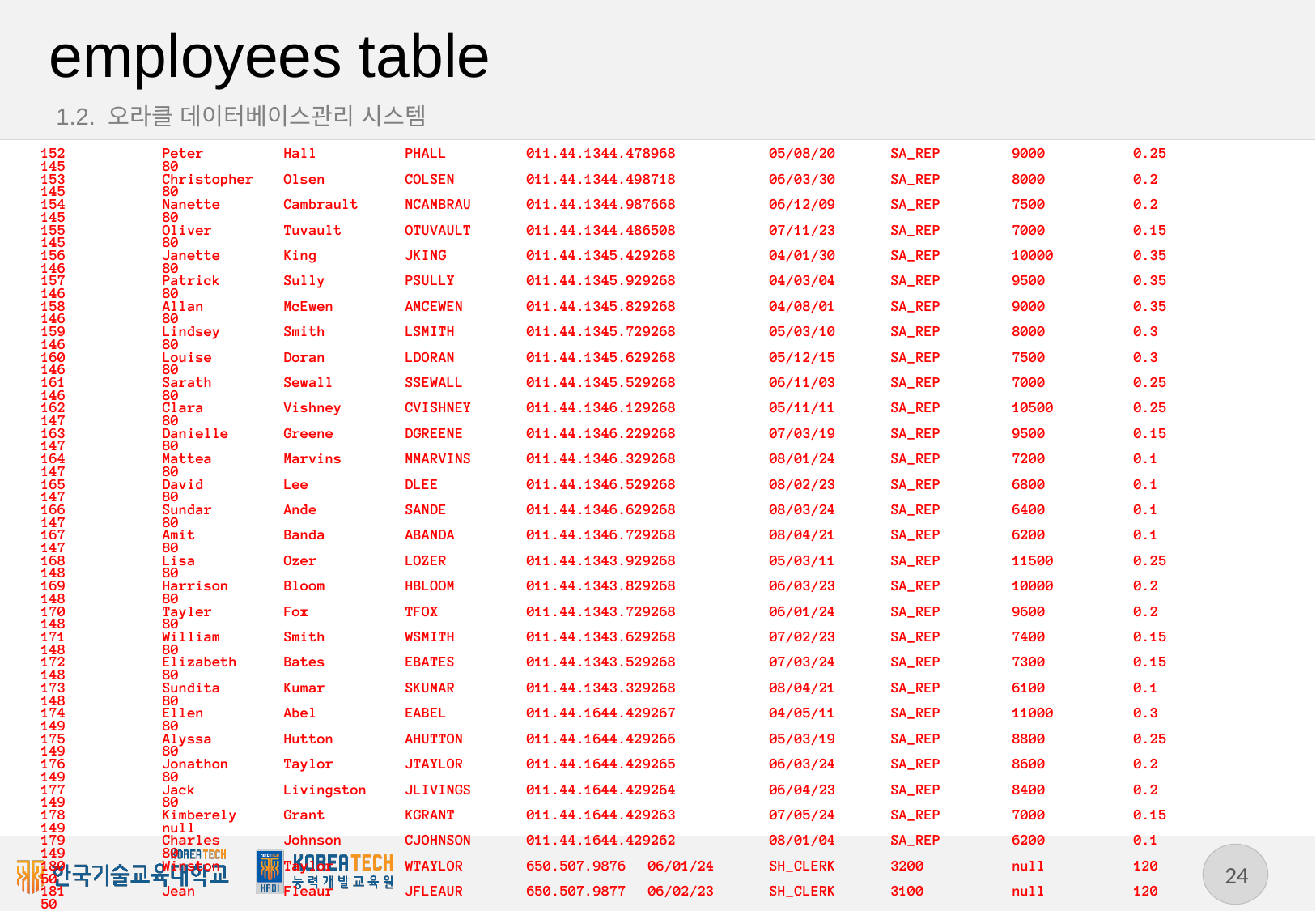

# employees table
1.2. 오라클 데이터베이스관리 시스템
152	Peter	Hall	PHALL	011.44.1344.478968	05/08/20	SA_REP	9000	0.25	145	80
153	Christopher	Olsen	COLSEN	011.44.1344.498718	06/03/30	SA_REP	8000	0.2	145	80
154	Nanette	Cambrault	NCAMBRAU	011.44.1344.987668	06/12/09	SA_REP	7500	0.2	145	80
155	Oliver	Tuvault	OTUVAULT	011.44.1344.486508	07/11/23	SA_REP	7000	0.15	145	80
156	Janette	King	JKING	011.44.1345.429268	04/01/30	SA_REP	10000	0.35	146	80
157	Patrick	Sully	PSULLY	011.44.1345.929268	04/03/04	SA_REP	9500	0.35	146	80
158	Allan	McEwen	AMCEWEN	011.44.1345.829268	04/08/01	SA_REP	9000	0.35	146	80
159	Lindsey	Smith	LSMITH	011.44.1345.729268	05/03/10	SA_REP	8000	0.3	146	80
160	Louise	Doran	LDORAN	011.44.1345.629268	05/12/15	SA_REP	7500	0.3	146	80
161	Sarath	Sewall	SSEWALL	011.44.1345.529268	06/11/03	SA_REP	7000	0.25	146	80
162	Clara	Vishney	CVISHNEY	011.44.1346.129268	05/11/11	SA_REP	10500	0.25	147	80
163	Danielle	Greene	DGREENE	011.44.1346.229268	07/03/19	SA_REP	9500	0.15	147	80
164	Mattea	Marvins	MMARVINS	011.44.1346.329268	08/01/24	SA_REP	7200	0.1	147	80
165	David	Lee	DLEE	011.44.1346.529268	08/02/23	SA_REP	6800	0.1	147	80
166	Sundar	Ande	SANDE	011.44.1346.629268	08/03/24	SA_REP	6400	0.1	147	80
167	Amit	Banda	ABANDA	011.44.1346.729268	08/04/21	SA_REP	6200	0.1	147	80
168	Lisa	Ozer	LOZER	011.44.1343.929268	05/03/11	SA_REP	11500	0.25	148	80
169	Harrison	Bloom	HBLOOM	011.44.1343.829268	06/03/23	SA_REP	10000	0.2	148	80
170	Tayler	Fox	TFOX	011.44.1343.729268	06/01/24	SA_REP	9600	0.2	148	80
171	William	Smith	WSMITH	011.44.1343.629268	07/02/23	SA_REP	7400	0.15	148	80
172	Elizabeth	Bates	EBATES	011.44.1343.529268	07/03/24	SA_REP	7300	0.15	148	80
173	Sundita	Kumar	SKUMAR	011.44.1343.329268	08/04/21	SA_REP	6100	0.1	148	80
174	Ellen	Abel	EABEL	011.44.1644.429267	04/05/11	SA_REP	11000	0.3	149	80
175	Alyssa	Hutton	AHUTTON	011.44.1644.429266	05/03/19	SA_REP	8800	0.25	149	80
176	Jonathon	Taylor	JTAYLOR	011.44.1644.429265	06/03/24	SA_REP	8600	0.2	149	80
177	Jack	Livingston	JLIVINGS	011.44.1644.429264	06/04/23	SA_REP	8400	0.2	149	80
178	Kimberely	Grant	KGRANT	011.44.1644.429263	07/05/24	SA_REP	7000	0.15	149	null
179	Charles	Johnson	CJOHNSON	011.44.1644.429262	08/01/04	SA_REP	6200	0.1	149	80
180	Winston	Taylor	WTAYLOR	650.507.9876	06/01/24	SH_CLERK	3200	null	120	50
181	Jean	Fleaur	JFLEAUR	650.507.9877	06/02/23	SH_CLERK	3100	null	120	50
182	Martha	Sullivan	MSULLIVA	650.507.9878	07/06/21	SH_CLERK	2500	null	120	50
183	Girard	Geoni	GGEONI	650.507.9879	08/02/03	SH_CLERK	2800	null	120	50
184	Nandita	Sarchand	NSARCHAN	650.509.1876	04/01/27	SH_CLERK	4200	null	121	50
185	Alexis	Bull	ABULL	650.509.2876	05/02/20	SH_CLERK	4100	null	121	50
186	Julia	Dellinger	JDELLING	650.509.3876	06/06/24	SH_CLERK	3400	null	121	50
187	Anthony	Cabrio	ACABRIO	650.509.4876	07/02/07	SH_CLERK	3000	null	121	50
188	Kelly	Chung	KCHUNG	650.505.1876	05/06/14	SH_CLERK	3800	null	122	50
189	Jennifer	Dilly	JDILLY	650.505.2876	05/08/13	SH_CLERK	3600	null	122	50
190	Timothy	Gates	TGATES	650.505.3876	06/07/11	SH_CLERK	2900	null	122	50
191	Randall	Perkins	RPERKINS	650.505.4876	07/12/19	SH_CLERK	2500	null 122	50
192	Sarah	Bell	SBELL	650.501.1876	04/02/04	SH_CLERK	4000	null 123	50
193	Britney	Everett	BEVERETT	650.501.2876	05/03/03	SH_CLERK	3900	null	123	50
194	Samuel	McCain	SMCCAIN	650.501.3876	06/07/01	SH_CLERK	3200	null	123	50
195	Vance	Jones	VJONES	650.501.4876	07/03/17	SH_CLERK	2800	null	123	50
196	Alana	Walsh	AWALSH	650.507.9811	06/04/24	SH_CLERK	3100	null	124	50
197	Kevin	Feeney	KFEENEY	650.507.9822	06/05/23	SH_CLERK	3000	null	124	50
198	Donald	OConnell	DOCONNEL	650.507.9833	07/06/21	SH_CLERK	2600	null	124	50
199	Douglas	Grant	DGRANT	650.507.9844	08/01/13	SH_CLERK	2600	null	124	50
200	Jennifer	Whalen	JWHALEN	515.123.4444	03/09/17	AD_ASST	4400	null	101	10
201	Michael	Hartstein	MHARTSTE	515.123.5555	04/02/17	MK_MAN	13000	null	100	20
202	Pat	Fay	PFAY	603.123.6666	05/08/17	MK_REP	6000	null	201	20
203	Susan	Mavris	SMAVRIS	515.123.7777	02/06/07	HR_REP	6500	null	101	40
204	Hermann	Baer	HBAER	515.123.8888	02/06/07	PR_REP	10000	null	101	70
205	Shelley	Higgins	SHIGGINS	515.123.8080	02/06/07	AC_MGR	12008	null	101	110
206	William	Gietz	WGIETZ	515.123.8181	02/06/07	AC_ACCOUNT	8300	null 205	110